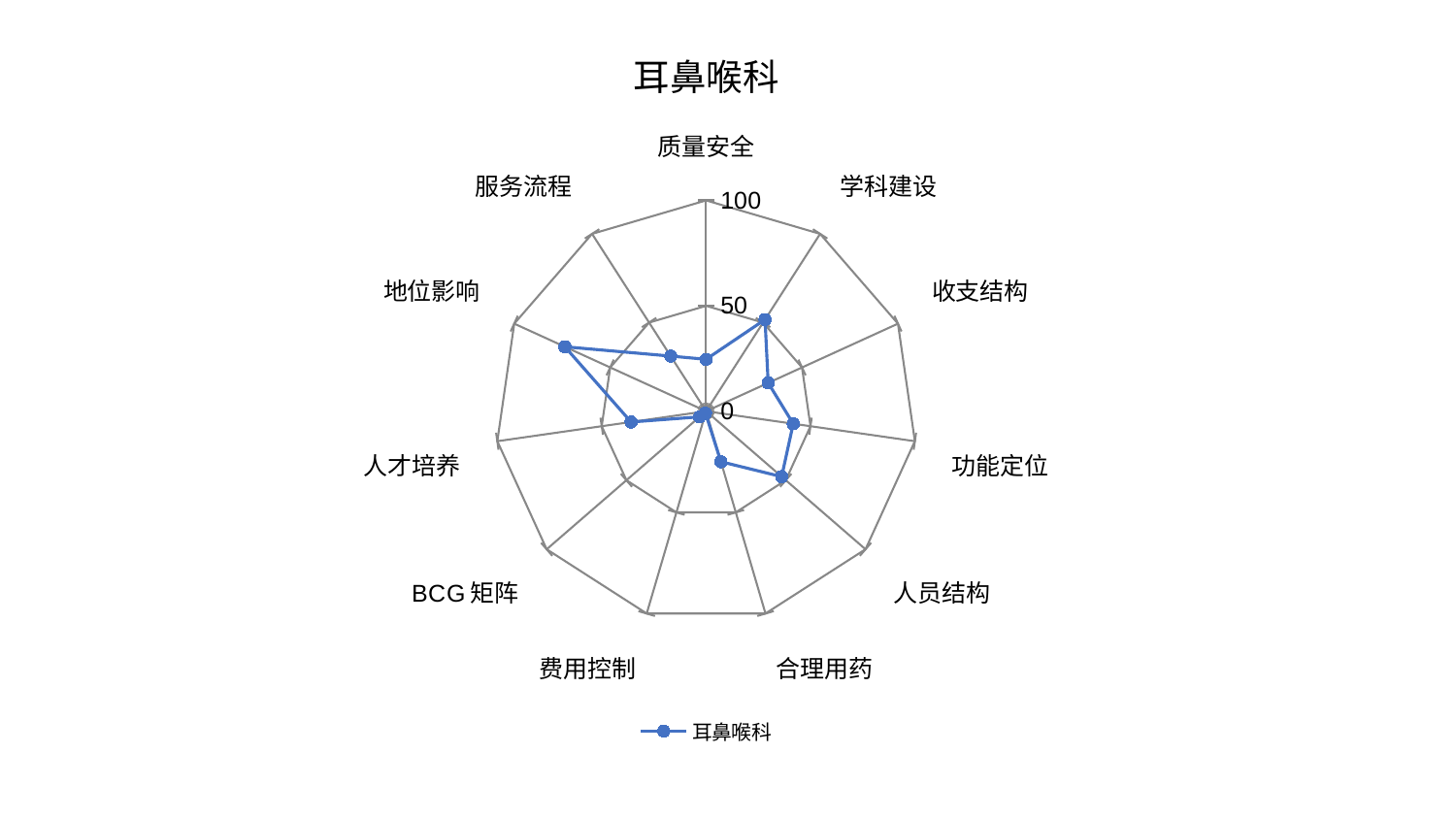

### Chart: 耳鼻喉科

| Category | 耳鼻喉科 |
|---|---|
| 质量安全 | 24.628377500153825 |
| 学科建设 | 51.705090289006286 |
| 收支结构 | 32.37449811854984 |
| 功能定位 | 41.7477545335441 |
| 人员结构 | 47.39724078590714 |
| 合理用药 | 24.976137172352914 |
| 费用控制 | 0.968200525373111 |
| BCG矩阵 | 4.103666780904913 |
| 人才培养 | 35.94018057604364 |
| 地位影响 | 73.61917967211107 |
| 服务流程 | 31.095871668207856 |
129